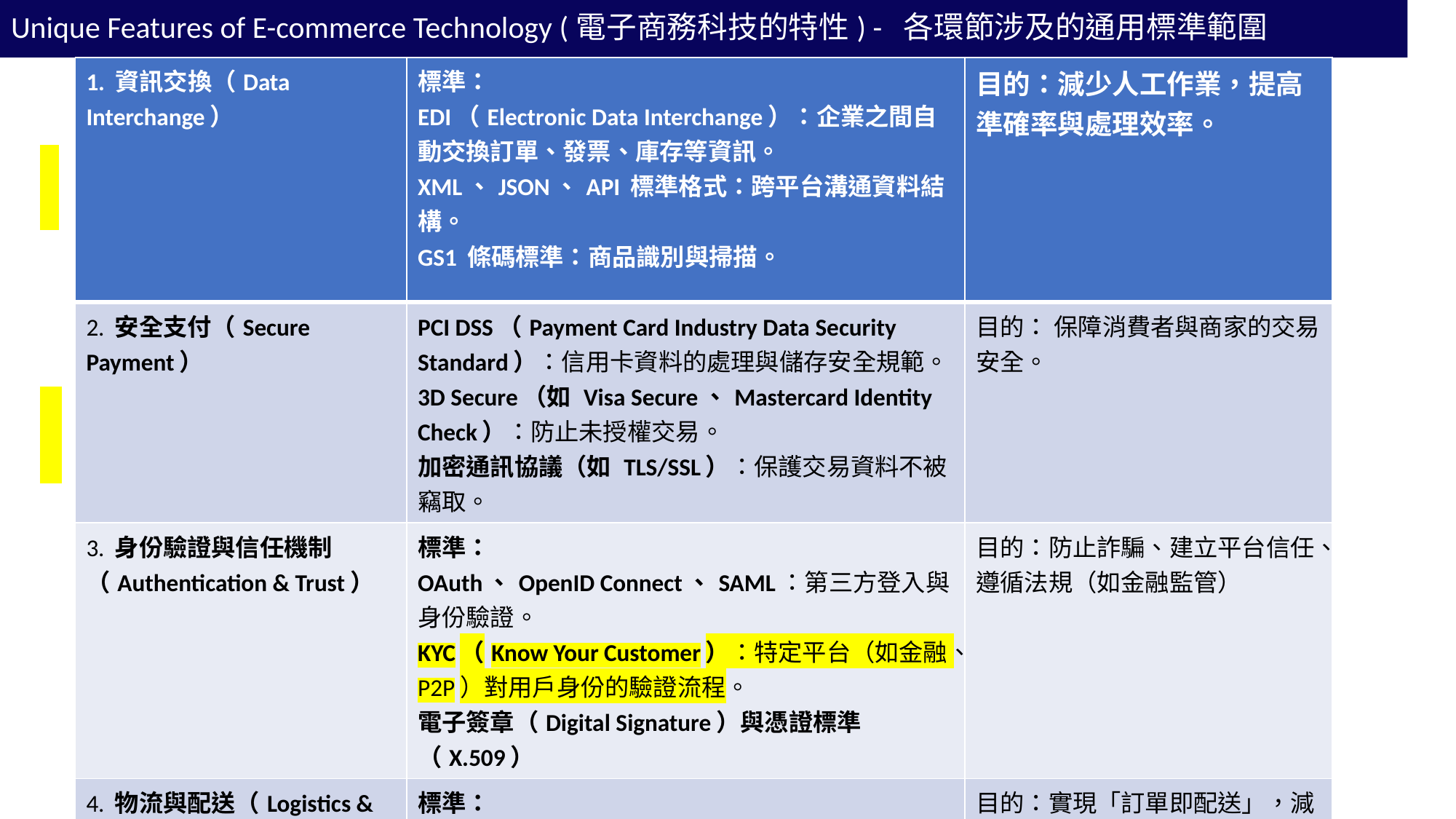

Unique Features of E-commerce Technology (電子商務科技的特性) -  各環節涉及的通用標準範圍
| 1. 資訊交換（Data Interchange） | 標準： EDI（Electronic Data Interchange）：企業之間自動交換訂單、發票、庫存等資訊。 XML、JSON、API 標準格式：跨平台溝通資料結構。 GS1 條碼標準：商品識別與掃描。 | 目的：減少人工作業，提高準確率與處理效率。 |
| --- | --- | --- |
| 2. 安全支付（Secure Payment） | PCI DSS（Payment Card Industry Data Security Standard）：信用卡資料的處理與儲存安全規範。 3D Secure（如 Visa Secure、Mastercard Identity Check）：防止未授權交易。 加密通訊協議（如 TLS/SSL）：保護交易資料不被竊取。 | 目的： 保障消費者與商家的交易安全。 |
| 3. 身份驗證與信任機制（Authentication & Trust） | 標準： OAuth、OpenID Connect、SAML：第三方登入與身份驗證。 KYC（Know Your Customer）：特定平台（如金融、P2P）對用戶身份的驗證流程。 電子簽章（Digital Signature）與憑證標準（X.509） | 目的：防止詐騙、建立平台信任、遵循法規（如金融監管） |
| 4. 物流與配送（Logistics & Fulfillment） | 標準： GS1 標準（如 SSCC、GLN）：全球物流識別碼。 API 標準：串接物流系統、即時查詢貨態（如 FedEx、DHL、黑貓等 API）。 RFID、QR Code：自動化追蹤與管理。 | 目的：實現「訂單即配送」，減少錯誤、提升效率。 |